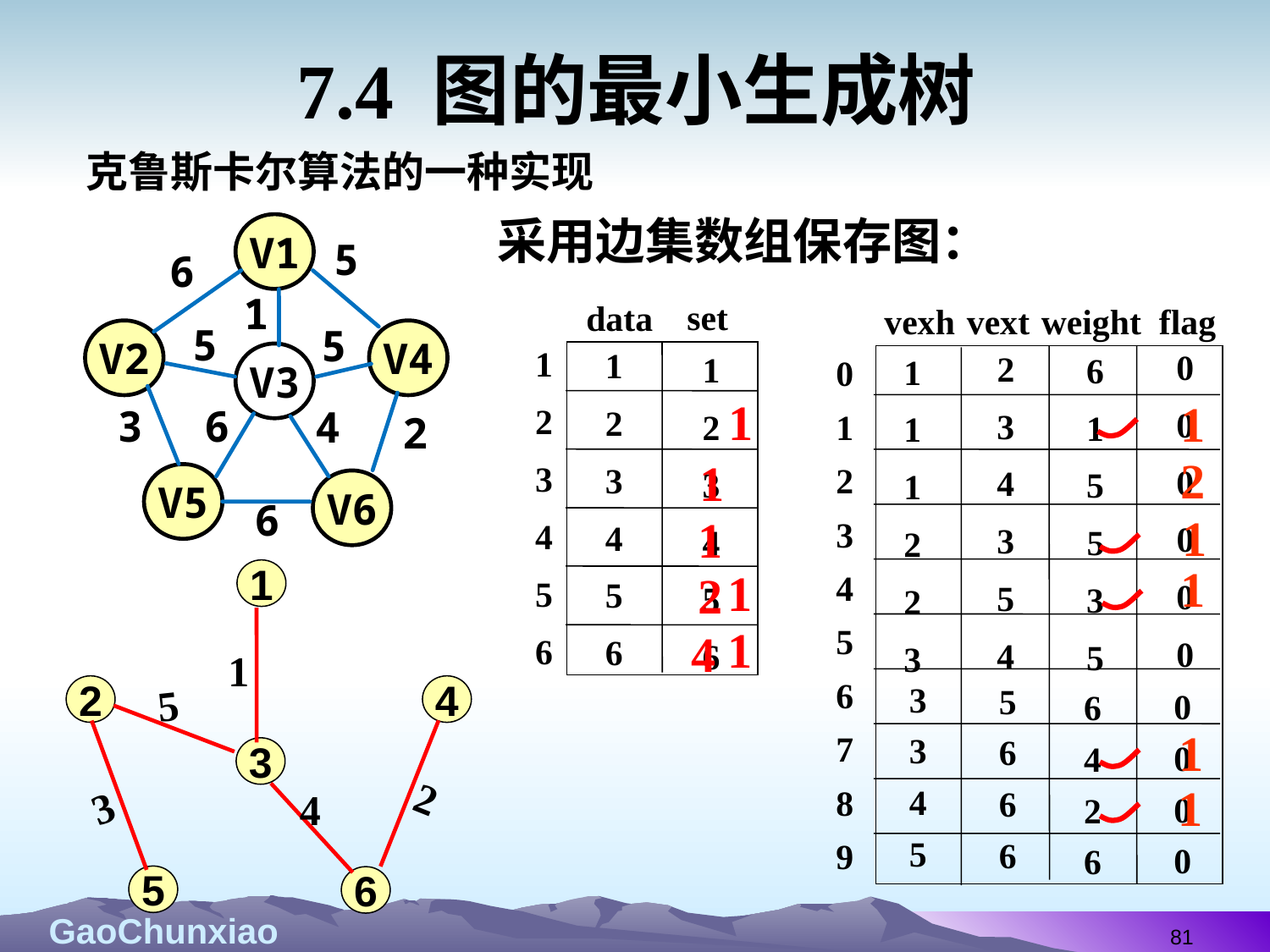

# 7.4 图的最小生成树
克鲁斯卡尔算法的一种实现
采用边集数组保存图：
V1
5
6

1

5
5
V2
V4
V3

3
6
4
2

V5
V6
6

set
data
1
2
3
4
5
6
1
2
3
4
5
6
1
2
3
4
5
6

vexh
vext
weight
flag
0
0
0
0
0
0
2
3
4
3
5
4
6
1
5
5
3
5
1
1
1
2
2
3
0
1
2
3
4
5
6
7
8
9

3
3
4
5
5
6
6
6
0
0
0
0
6
4
2
6

1
1

2
1
1
1

1
1
2
1
2
4
3
5
6

1
1
4
5

1

2

3

1
4

81